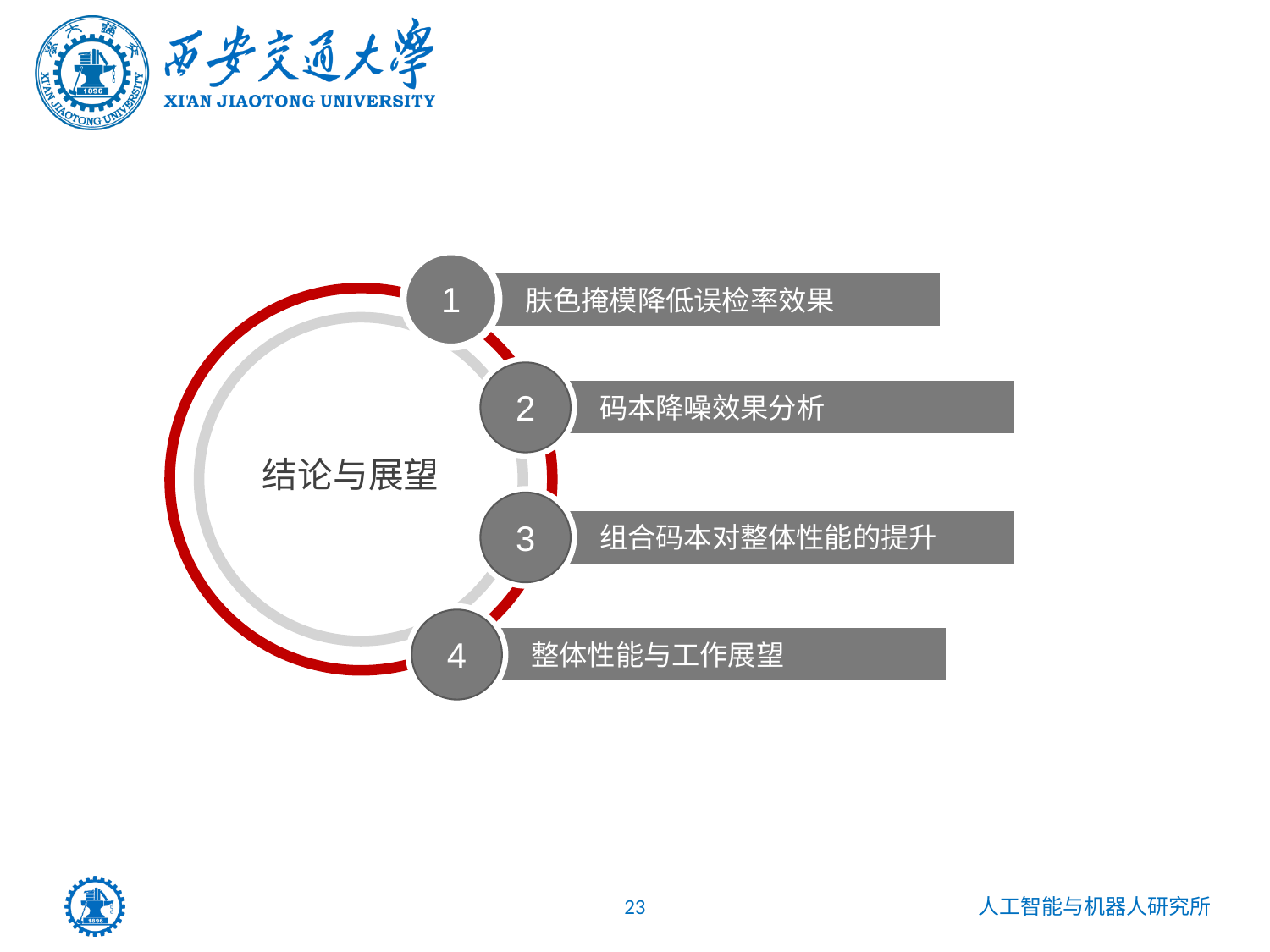

1

肤色掩模降低误检率效果

结论与展望

2

码本降噪效果分析

3

组合码本对整体性能的提升

4

整体性能与工作展望
23